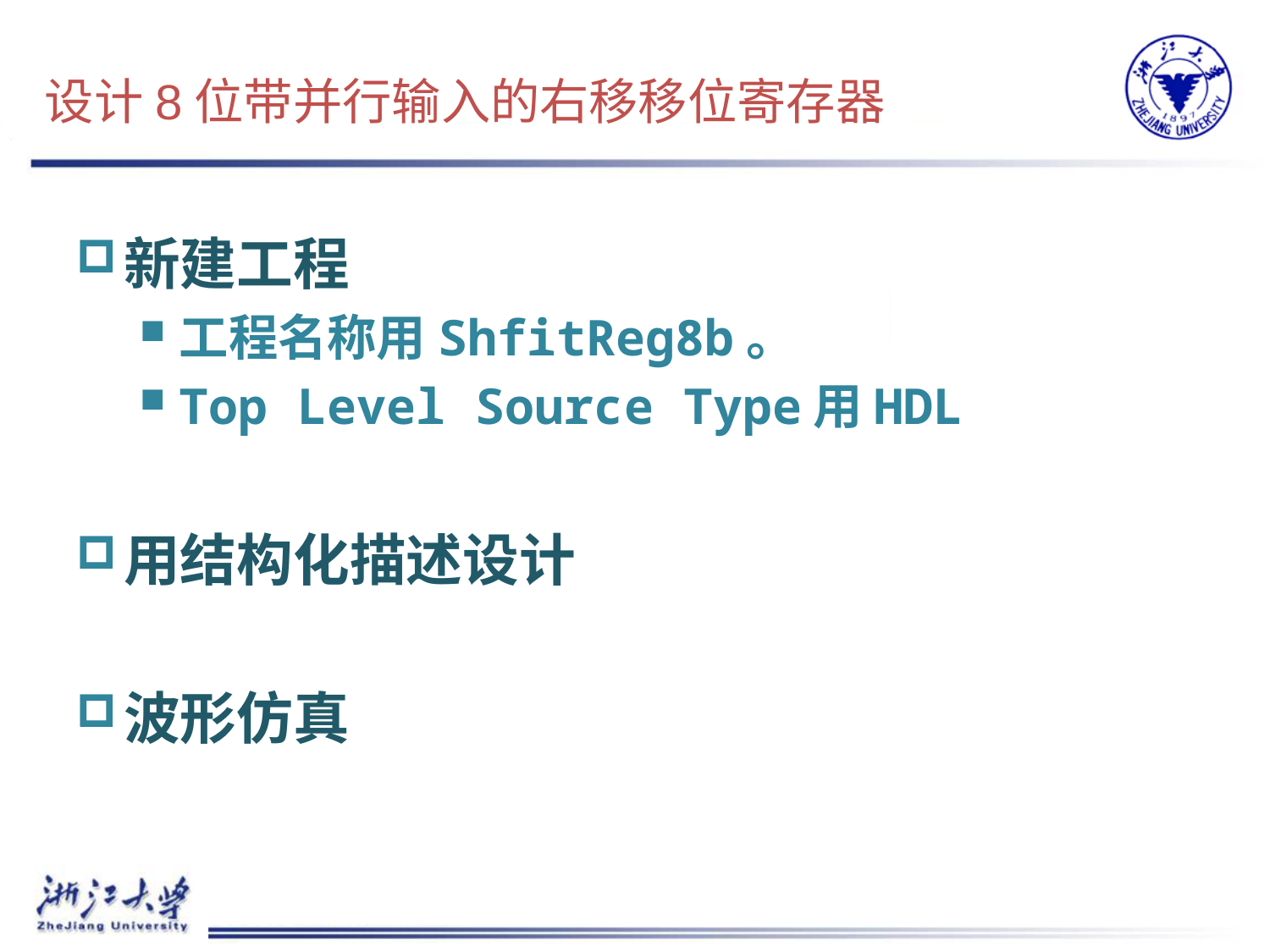

# 设计8位带并行输入的右移移位寄存器
新建工程
工程名称用ShfitReg8b。
Top Level Source Type用HDL

用结构化描述设计

波形仿真